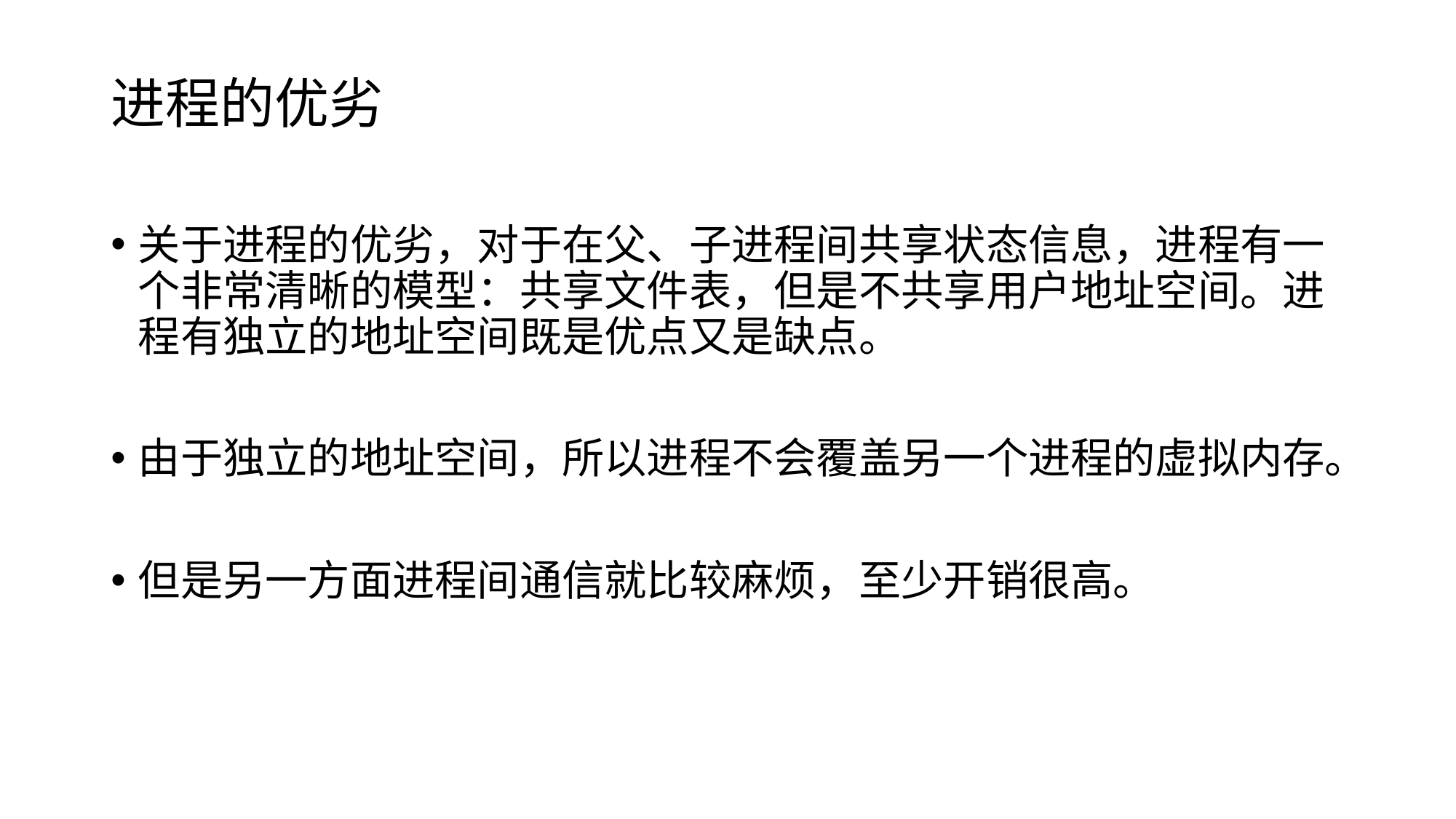

# 进程的优劣
关于进程的优劣，对于在父、子进程间共享状态信息，进程有一个非常清晰的模型：共享文件表，但是不共享用户地址空间。进程有独立的地址空间既是优点又是缺点。

由于独立的地址空间，所以进程不会覆盖另一个进程的虚拟内存。

但是另一方面进程间通信就比较麻烦，至少开销很高。